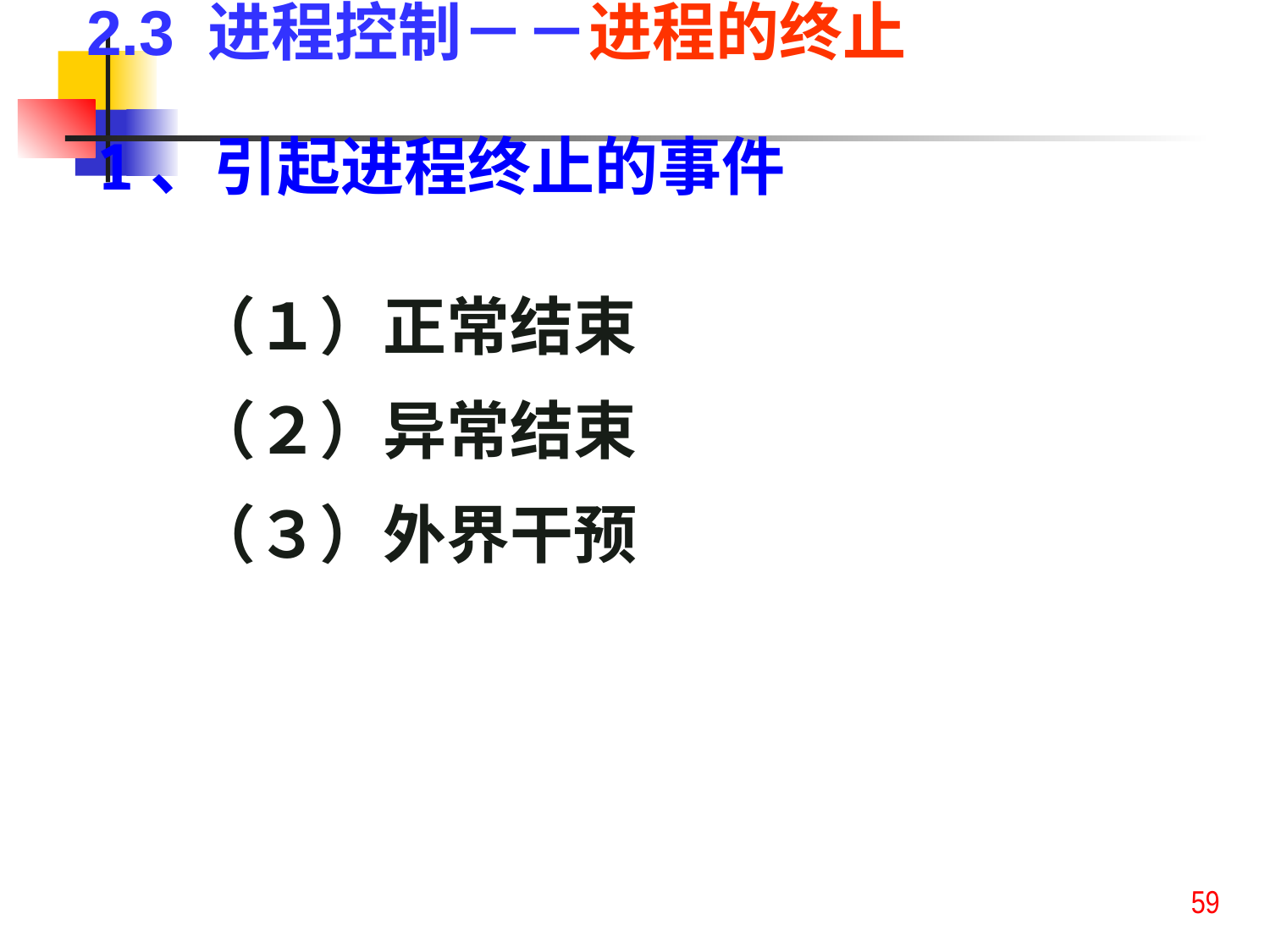

2.3 进程控制－－进程的终止
1、引起进程终止的事件
（１）正常结束
（２）异常结束
（３）外界干预
59